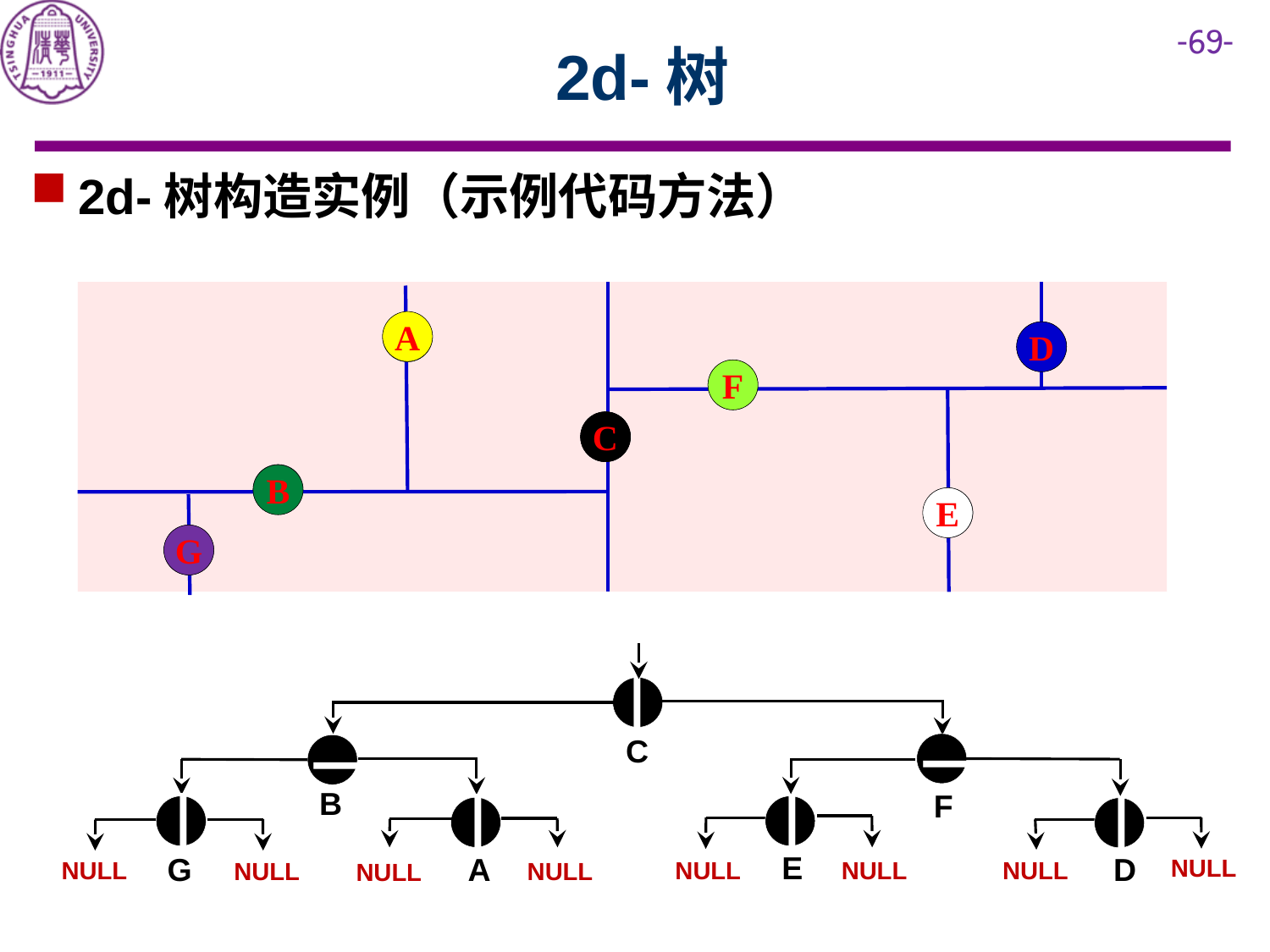

# 2d-树
2d-树构造实例（示例代码方法）

A
A
D
D
F
F
C
C
B
B
E
E
G
G
|
C
—
    F
—
B
|
NULL
NULL
G
|
E
NULL
NULL
|
A
NULL
NULL
|
D
NULL
NULL